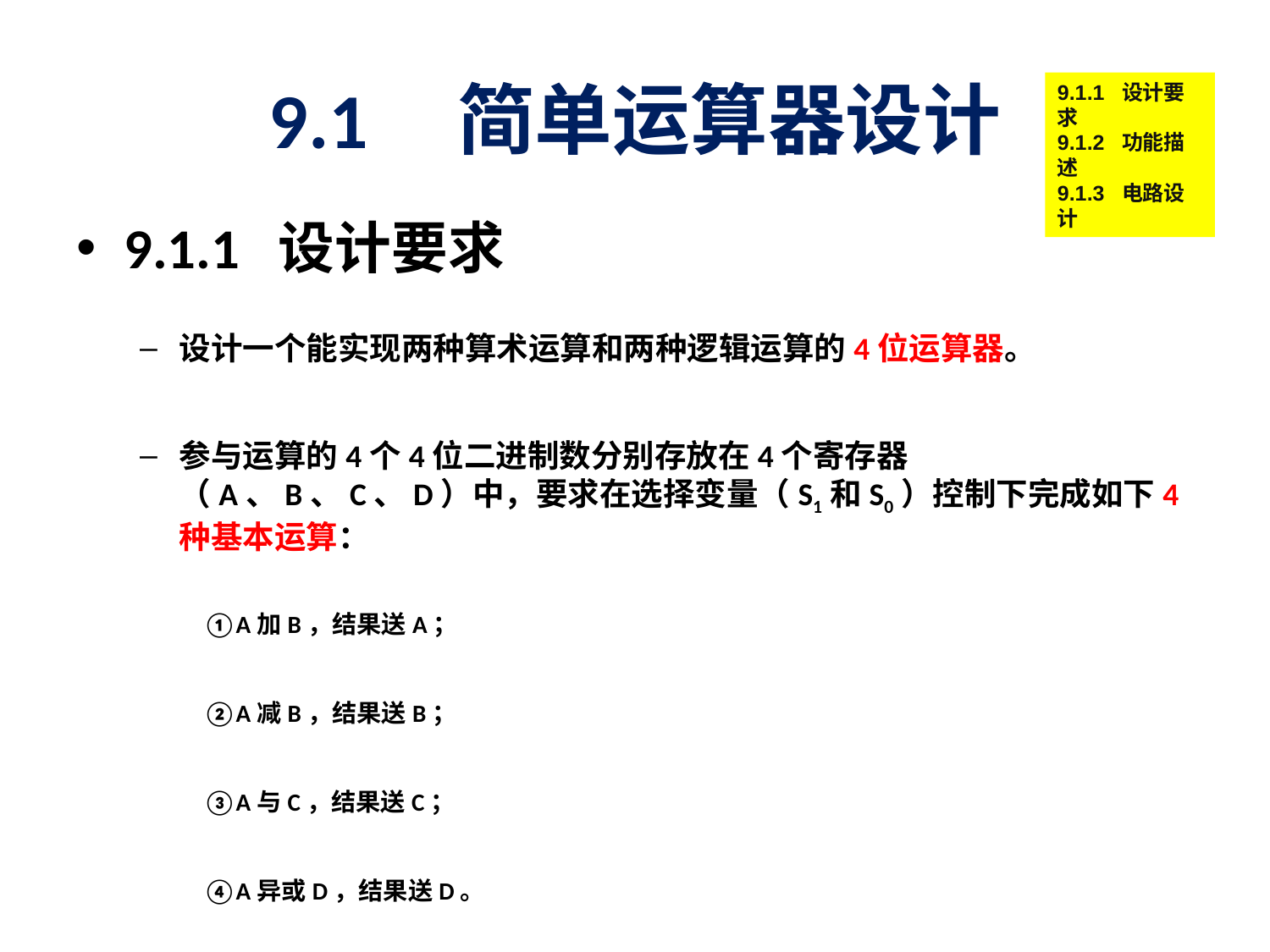

# 9.1    简单运算器设计
9.1.1  设计要求
9.1.2  功能描述
9.1.3  电路设计
9.1.1  设计要求

设计一个能实现两种算术运算和两种逻辑运算的4位运算器。

参与运算的4个4位二进制数分别存放在4个寄存器（A、B、C、D）中，要求在选择变量（S1和S0）控制下完成如下4种基本运算：

A加B，结果送A；

A减B，结果送B；

A与C，结果送C；

A异或D，结果送D。